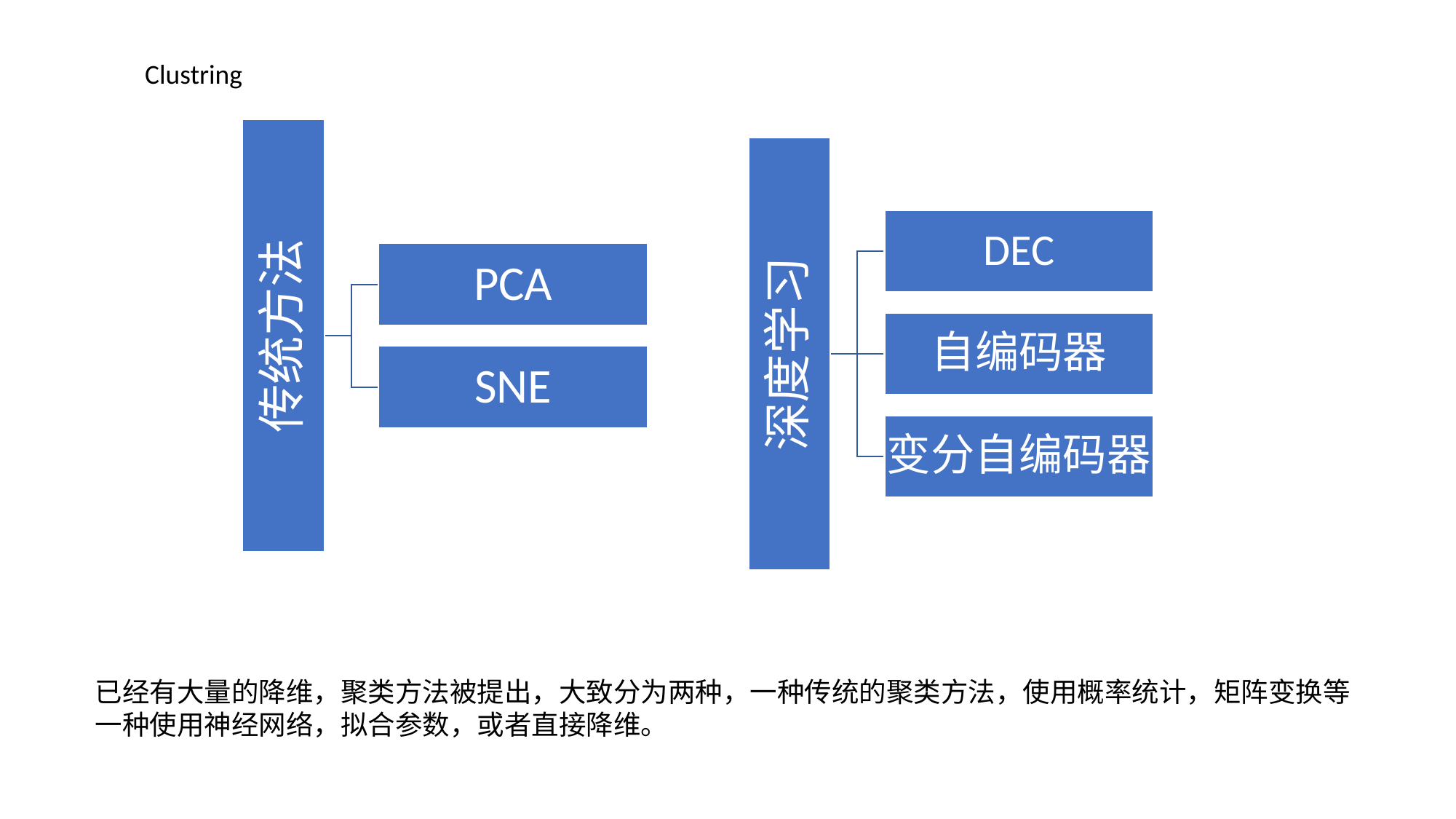

Clustring

传统方法
PCA
SNE

深度学习
DEC
自编码器
变分自编码器
已经有大量的降维，聚类方法被提出，大致分为两种，一种传统的聚类方法，使用概率统计，矩阵变换等
一种使用神经网络，拟合参数，或者直接降维。